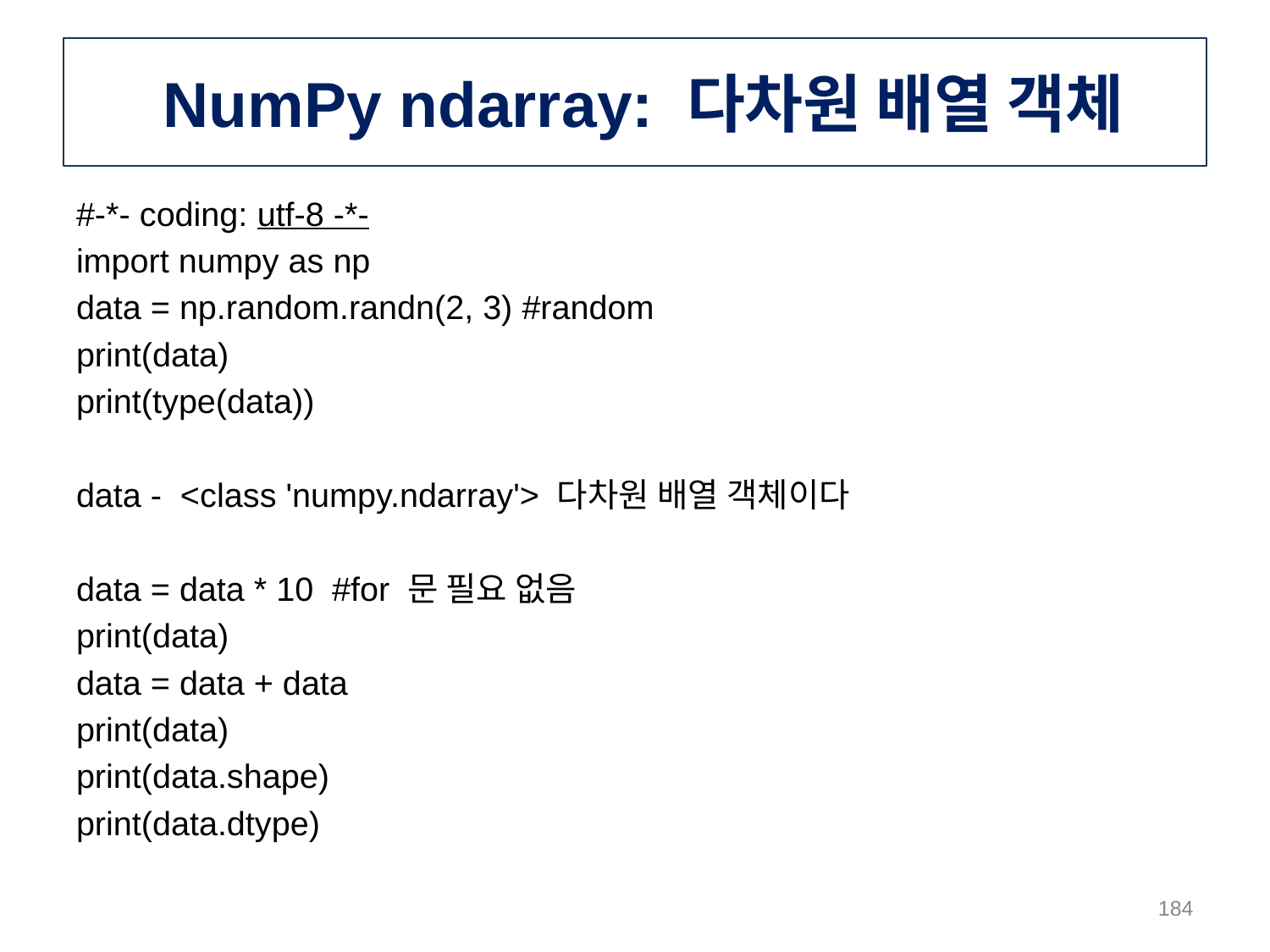

# NumPy ndarray: 다차원 배열 객체
#-*- coding: utf-8 -*-
import numpy as np
data = np.random.randn(2, 3) #random
print(data)
print(type(data))

data -  <class 'numpy.ndarray'> 다차원 배열 객체이다

data = data * 10  #for 문 필요 없음
print(data)
data = data + data
print(data)
print(data.shape)
print(data.dtype)

184